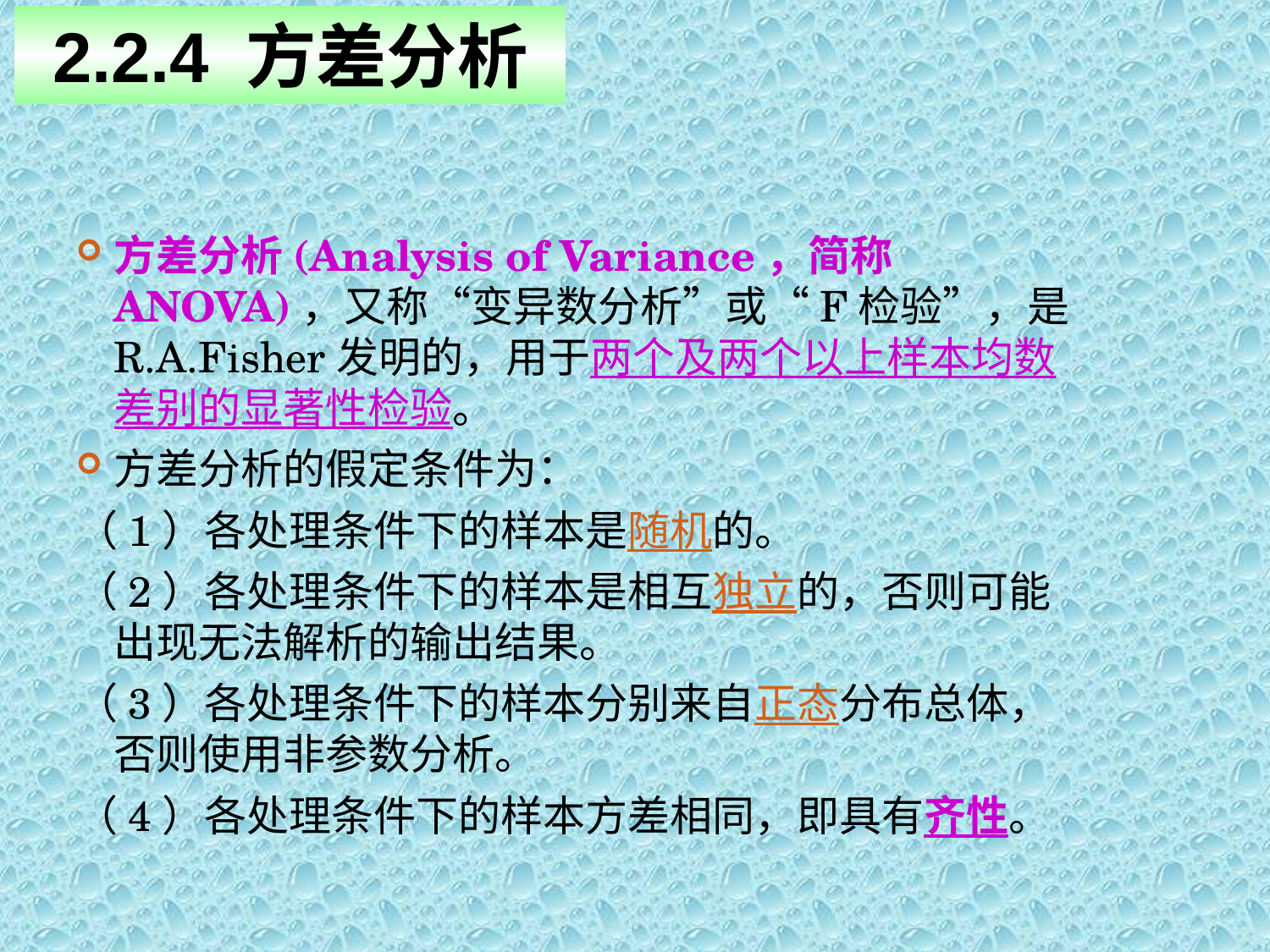

方差分析(Analysis of Variance，简称ANOVA)，又称“变异数分析”或“F检验”，是R.A.Fisher发明的，用于两个及两个以上样本均数差别的显著性检验。
方差分析的假定条件为：
（1）各处理条件下的样本是随机的。
（2）各处理条件下的样本是相互独立的，否则可能出现无法解析的输出结果。
（3）各处理条件下的样本分别来自正态分布总体，否则使用非参数分析。
（4）各处理条件下的样本方差相同，即具有齐性。
2.2.4 方差分析